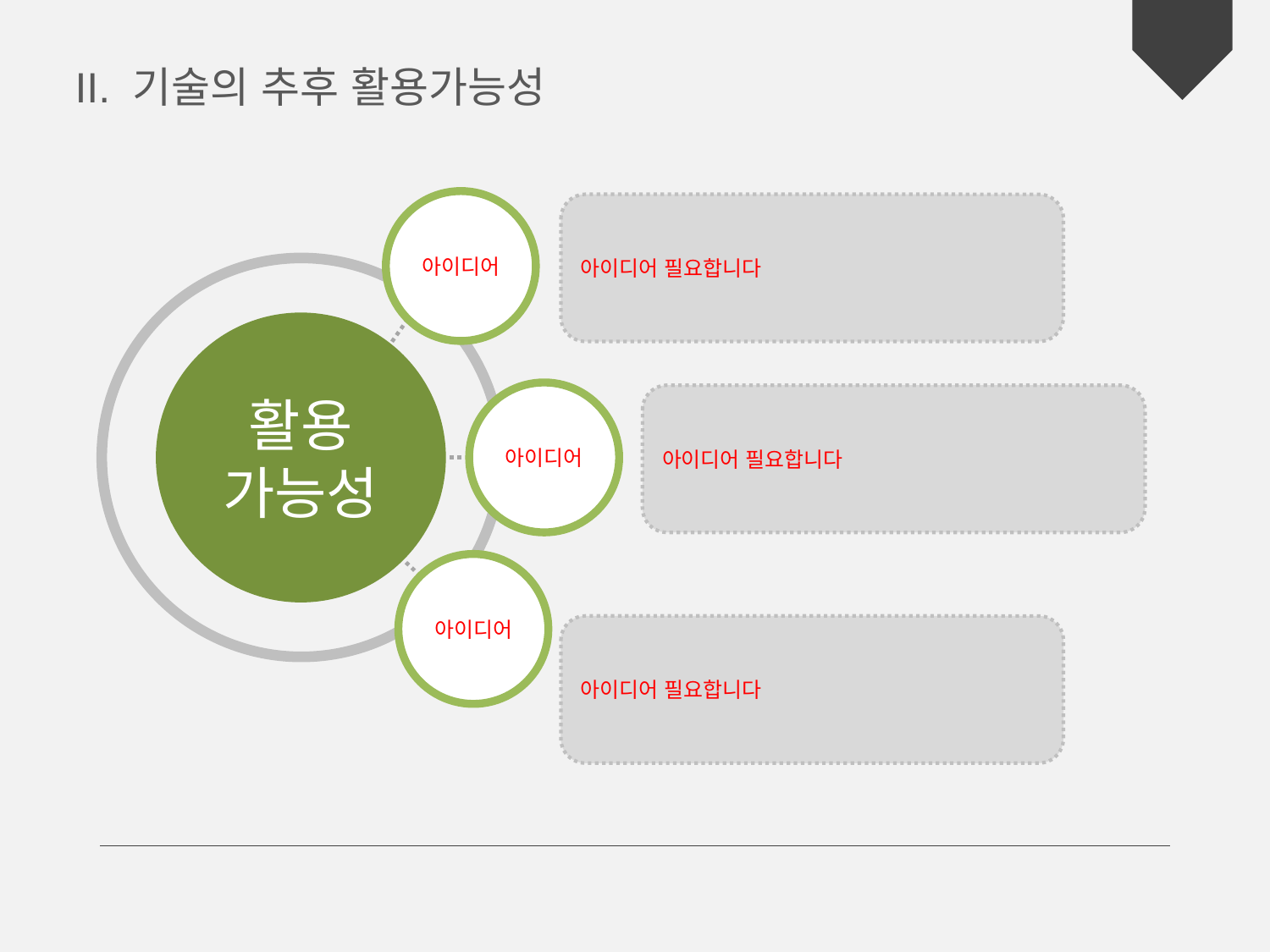

II. 기술의 추후 활용가능성
아이디어
아이디어 필요합니다

활용
가능성
아이디어
아이디어 필요합니다
아이디어
아이디어 필요합니다